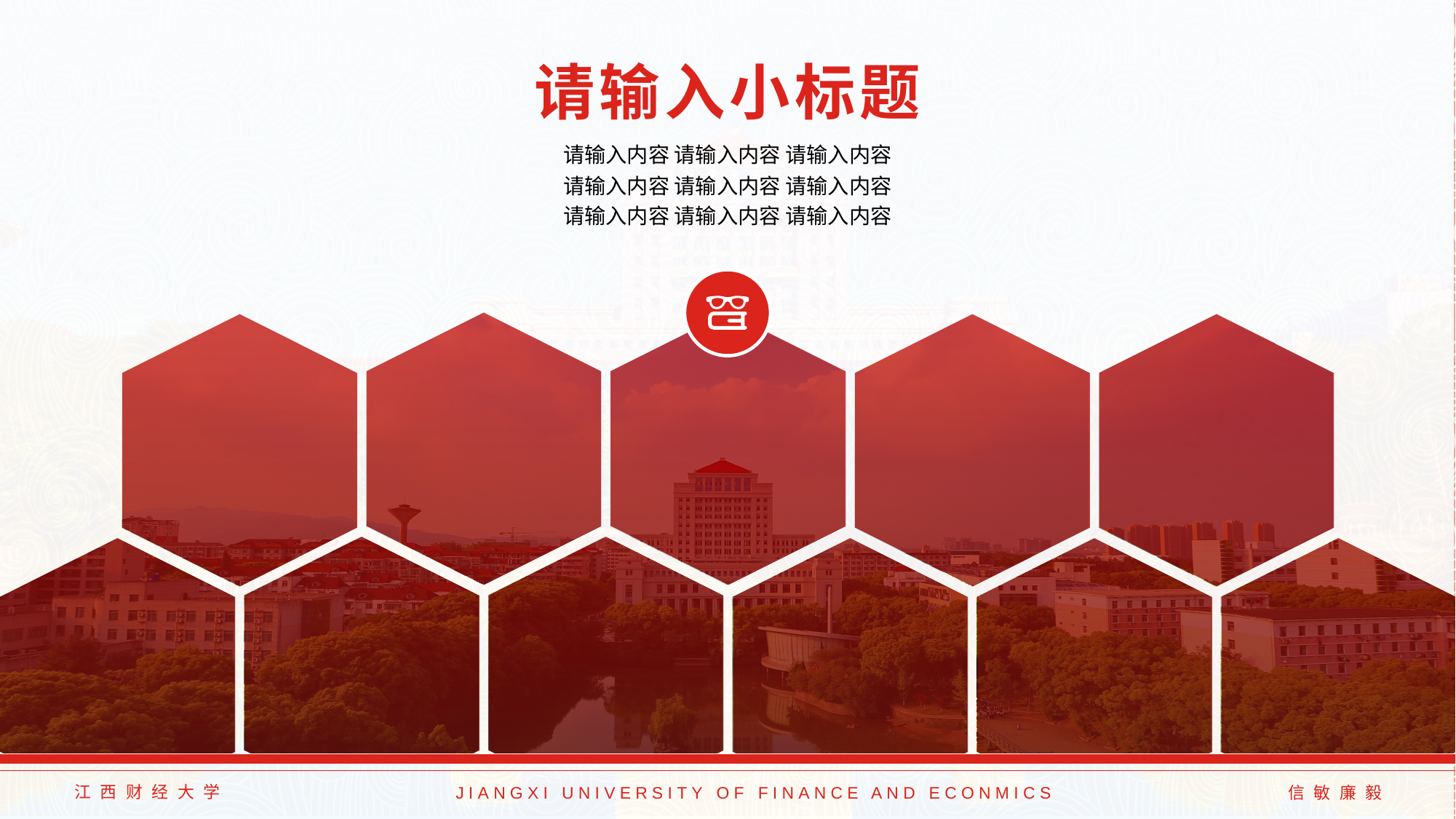

多图展示版式（适于图片多且色调统一时使用）
请输入小标题
请输入内容 请输入内容 请输入内容 请输入内容 请输入内容 请输入内容 请输入内容 请输入内容 请输入内容